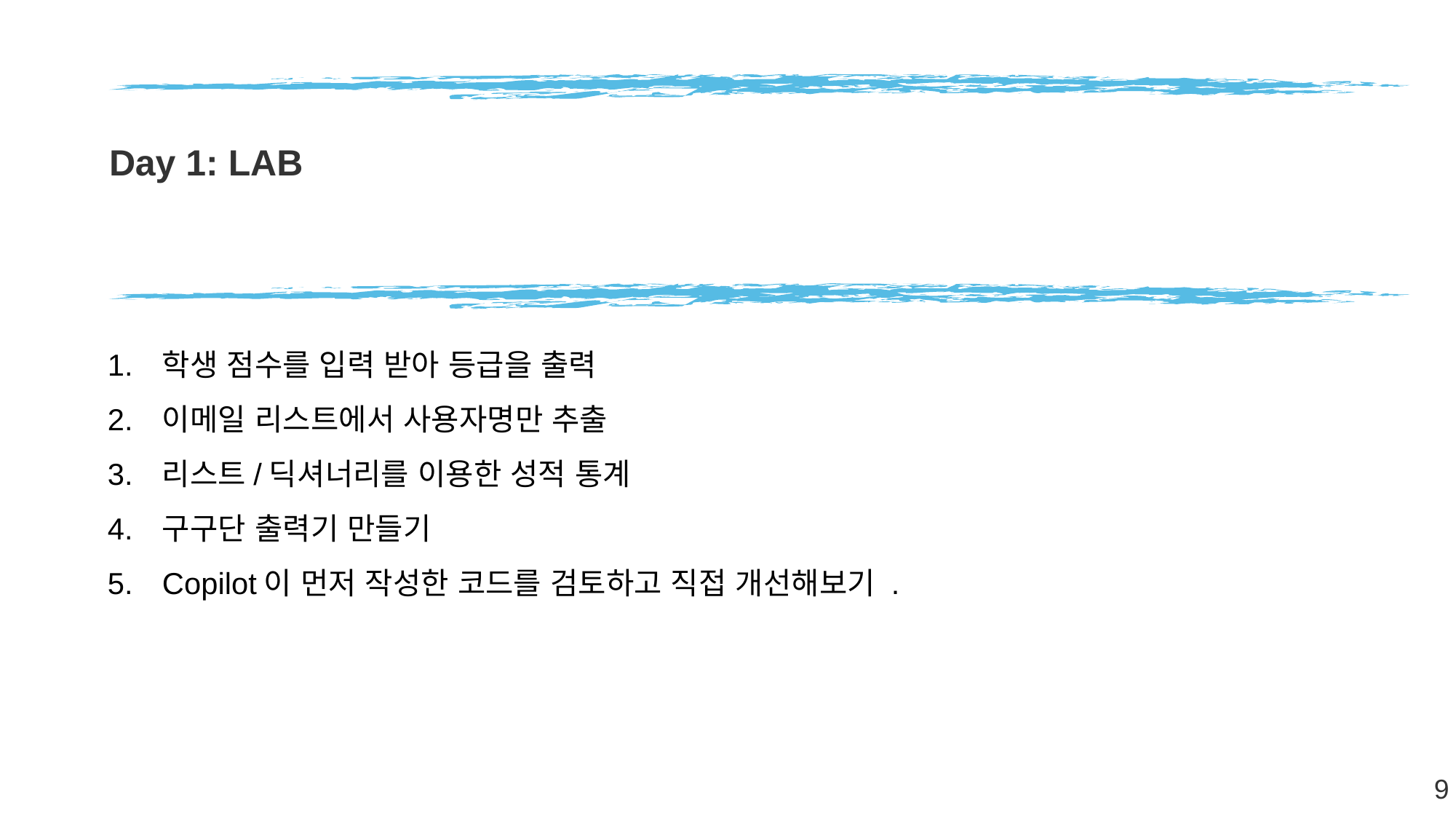

# Day 1: LAB

학생 점수를 입력 받아 등급을 출력
이메일 리스트에서 사용자명만 추출
리스트/딕셔너리를 이용한 성적 통계
구구단 출력기 만들기
Copilot이 먼저 작성한 코드를 검토하고 직접 개선해보기 .

9